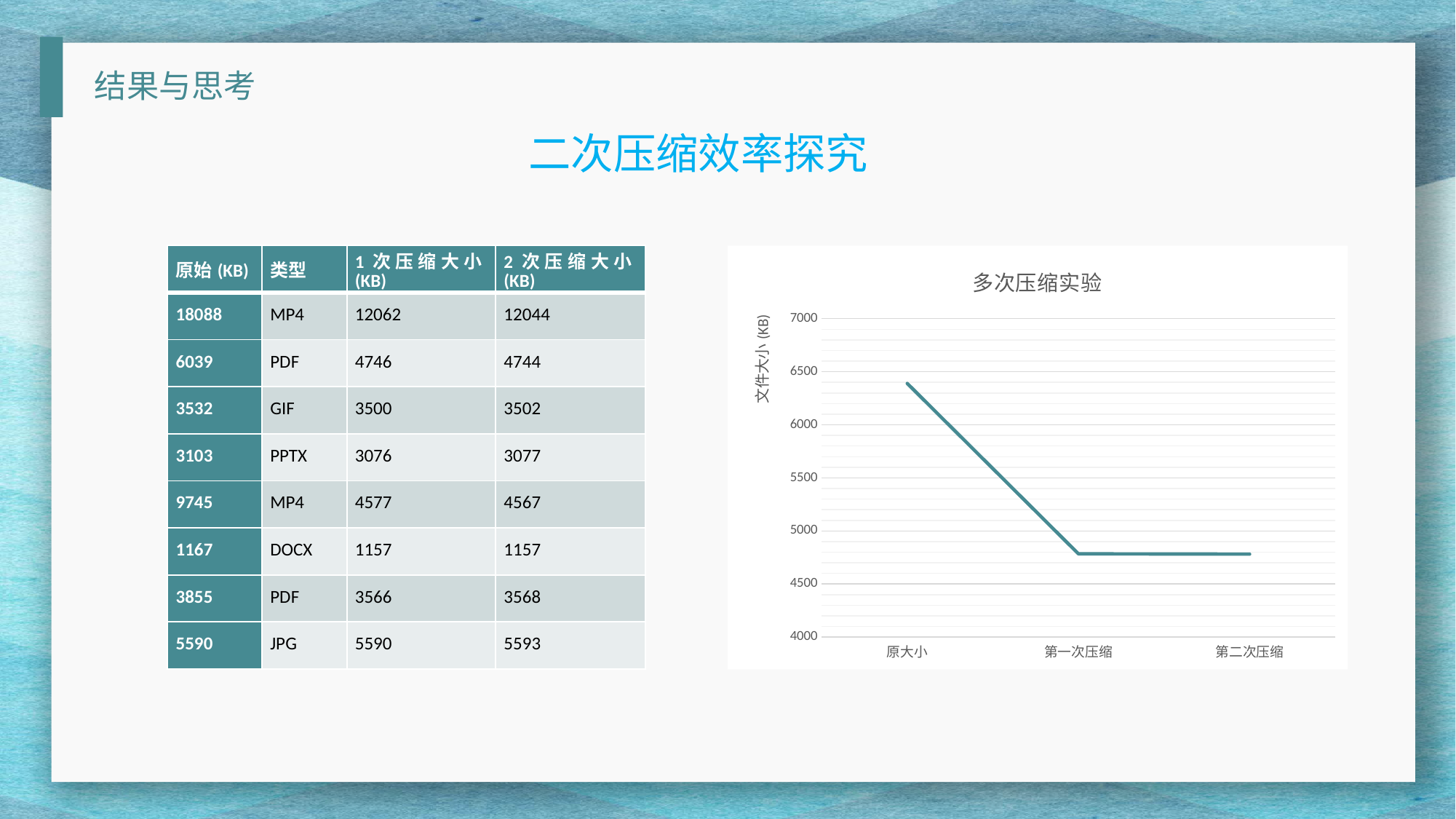

结果与思考
二次压缩效率探究

| 原始(KB) | 类型 | 1次压缩大小(KB) | 2次压缩大小(KB) |
| --- | --- | --- | --- |
| 18088 | MP4 | 12062 | 12044 |
| 6039 | PDF | 4746 | 4744 |
| 3532 | GIF | 3500 | 3502 |
| 3103 | PPTX | 3076 | 3077 |
| 9745 | MP4 | 4577 | 4567 |
| 1167 | DOCX | 1157 | 1157 |
| 3855 | PDF | 3566 | 3568 |
| 5590 | JPG | 5590 | 5593 |

### Chart: 多次压缩实验

| Category | y |
|---|---|
| 原大小 | 6389.875 |
| 第一次压缩 | 4784.25 |
| 第二次压缩 | 4781.5 |